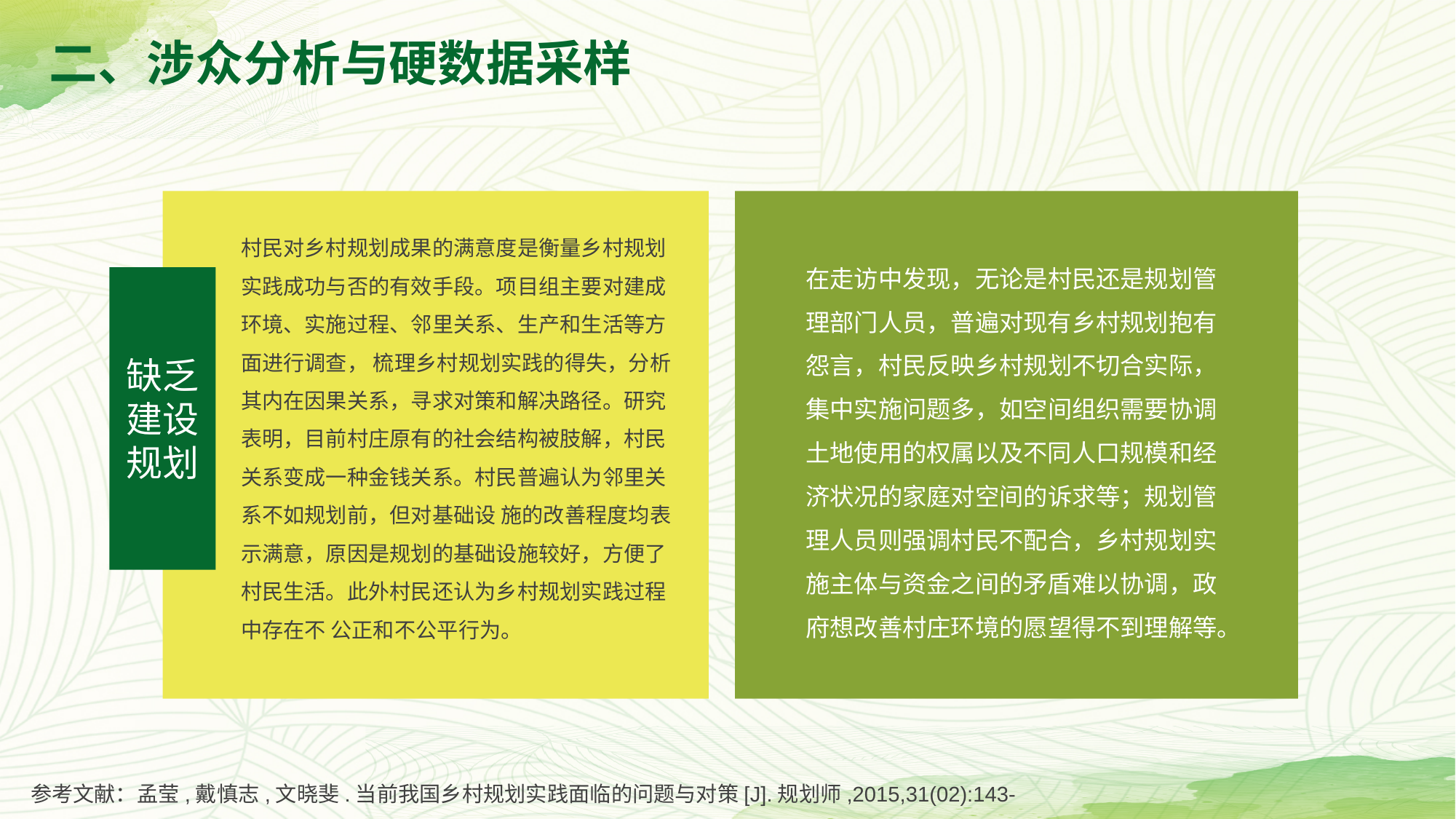

二、涉众分析与硬数据采样

村民对乡村规划成果的满意度是衡量乡村规划实践成功与否的有效手段。项目组主要对建成环境、实施过程、邻里关系、生产和生活等方面进行调查， 梳理乡村规划实践的得失，分析其内在因果关系，寻求对策和解决路径。研究表明，目前村庄原有的社会结构被肢解，村民关系变成一种金钱关系。村民普遍认为邻里关系不如规划前，但对基础设 施的改善程度均表示满意，原因是规划的基础设施较好，方便了村民生活。此外村民还认为乡村规划实践过程中存在不 公正和不公平行为。
缺乏建设规划
在走访中发现，无论是村民还是规划管理部门人员，普遍对现有乡村规划抱有怨言，村民反映乡村规划不切合实际，集中实施问题多，如空间组织需要协调土地使用的权属以及不同人口规模和经济状况的家庭对空间的诉求等；规划管理人员则强调村民不配合，乡村规划实施主体与资金之间的矛盾难以协调，政府想改善村庄环境的愿望得不到理解等。
参考文献：孟莹,戴慎志,文晓斐.当前我国乡村规划实践面临的问题与对策[J].规划师,2015,31(02):143-147.